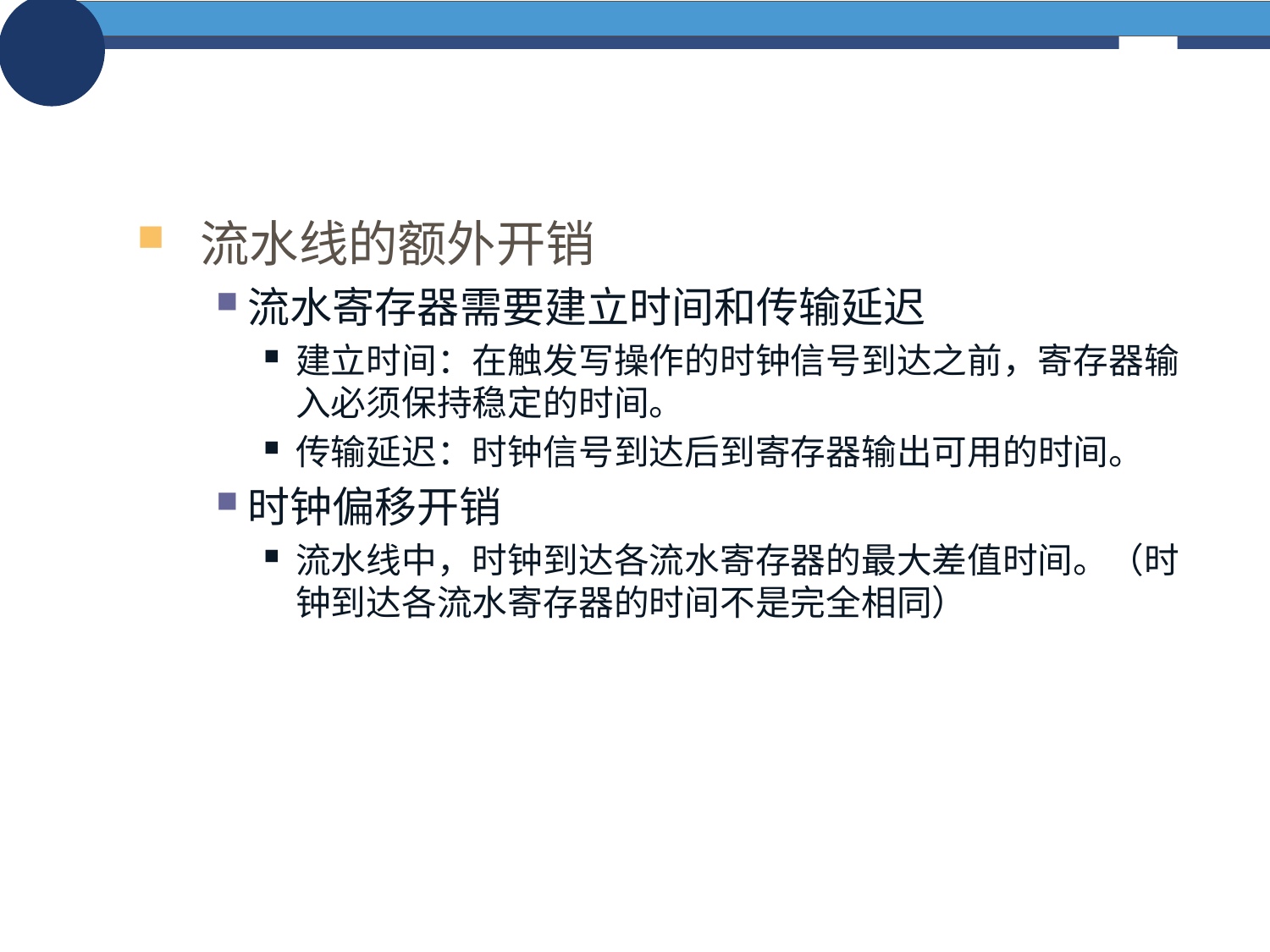

流水线的额外开销
流水寄存器需要建立时间和传输延迟
建立时间：在触发写操作的时钟信号到达之前，寄存器输入必须保持稳定的时间。
传输延迟：时钟信号到达后到寄存器输出可用的时间。
时钟偏移开销
流水线中，时钟到达各流水寄存器的最大差值时间。（时钟到达各流水寄存器的时间不是完全相同）